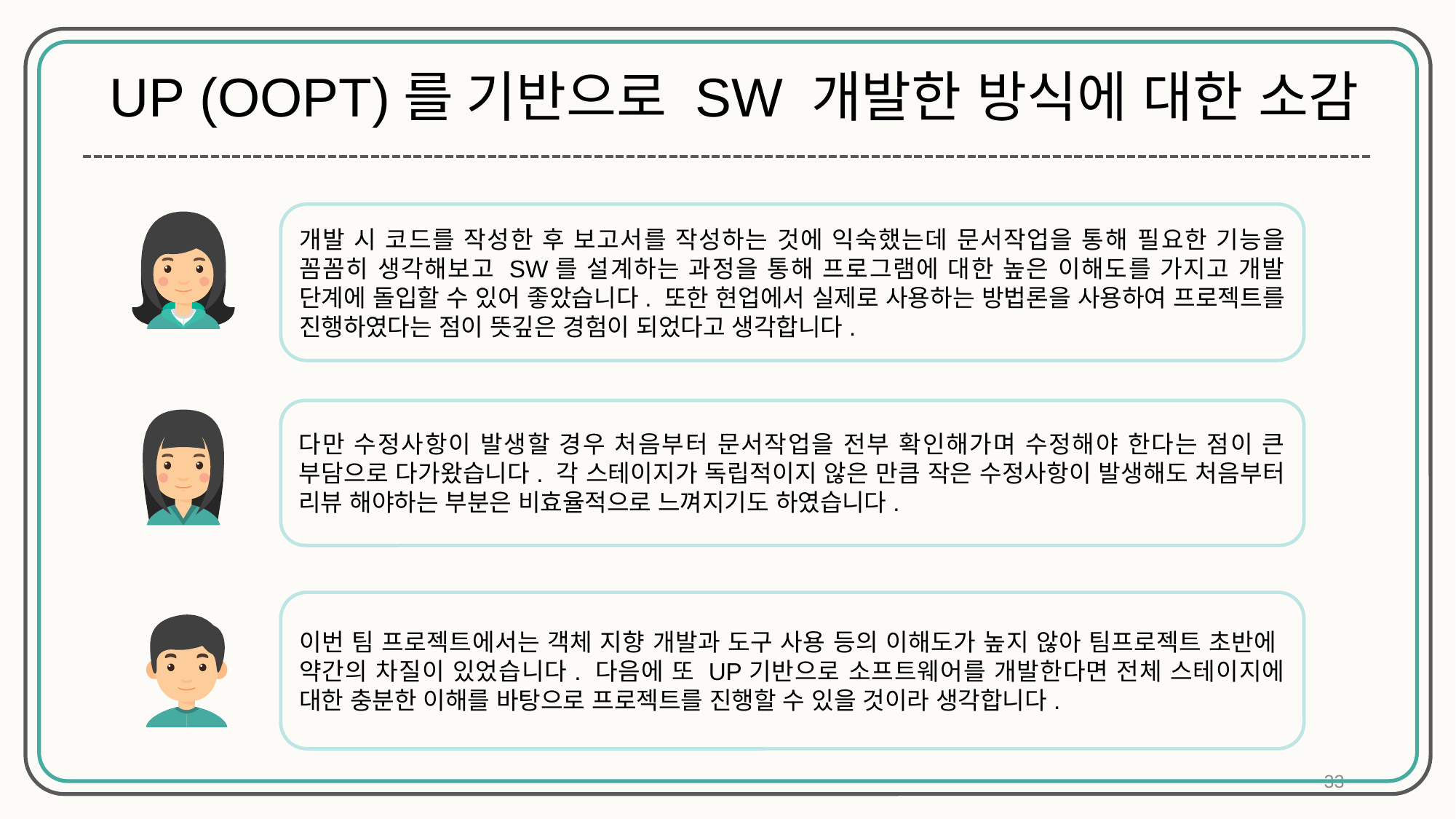

UP (OOPT)를 기반으로 SW 개발한 방식에 대한 소감
개발 시 코드를 작성한 후 보고서를 작성하는 것에 익숙했는데 문서작업을 통해 필요한 기능을 꼼꼼히 생각해보고 SW를 설계하는 과정을 통해 프로그램에 대한 높은 이해도를 가지고 개발 단계에 돌입할 수 있어 좋았습니다. 또한 현업에서 실제로 사용하는 방법론을 사용하여 프로젝트를 진행하였다는 점이 뜻깊은 경험이 되었다고 생각합니다.

다만 수정사항이 발생할 경우 처음부터 문서작업을 전부 확인해가며 수정해야 한다는 점이 큰 부담으로 다가왔습니다. 각 스테이지가 독립적이지 않은 만큼 작은 수정사항이 발생해도 처음부터 리뷰 해야하는 부분은 비효율적으로 느껴지기도 하였습니다.

이번 팀 프로젝트에서는 객체 지향 개발과 도구 사용 등의 이해도가 높지 않아 팀프로젝트 초반에 약간의 차질이 있었습니다. 다음에 또 UP기반으로 소프트웨어를 개발한다면 전체 스테이지에 대한 충분한 이해를 바탕으로 프로젝트를 진행할 수 있을 것이라 생각합니다.

33